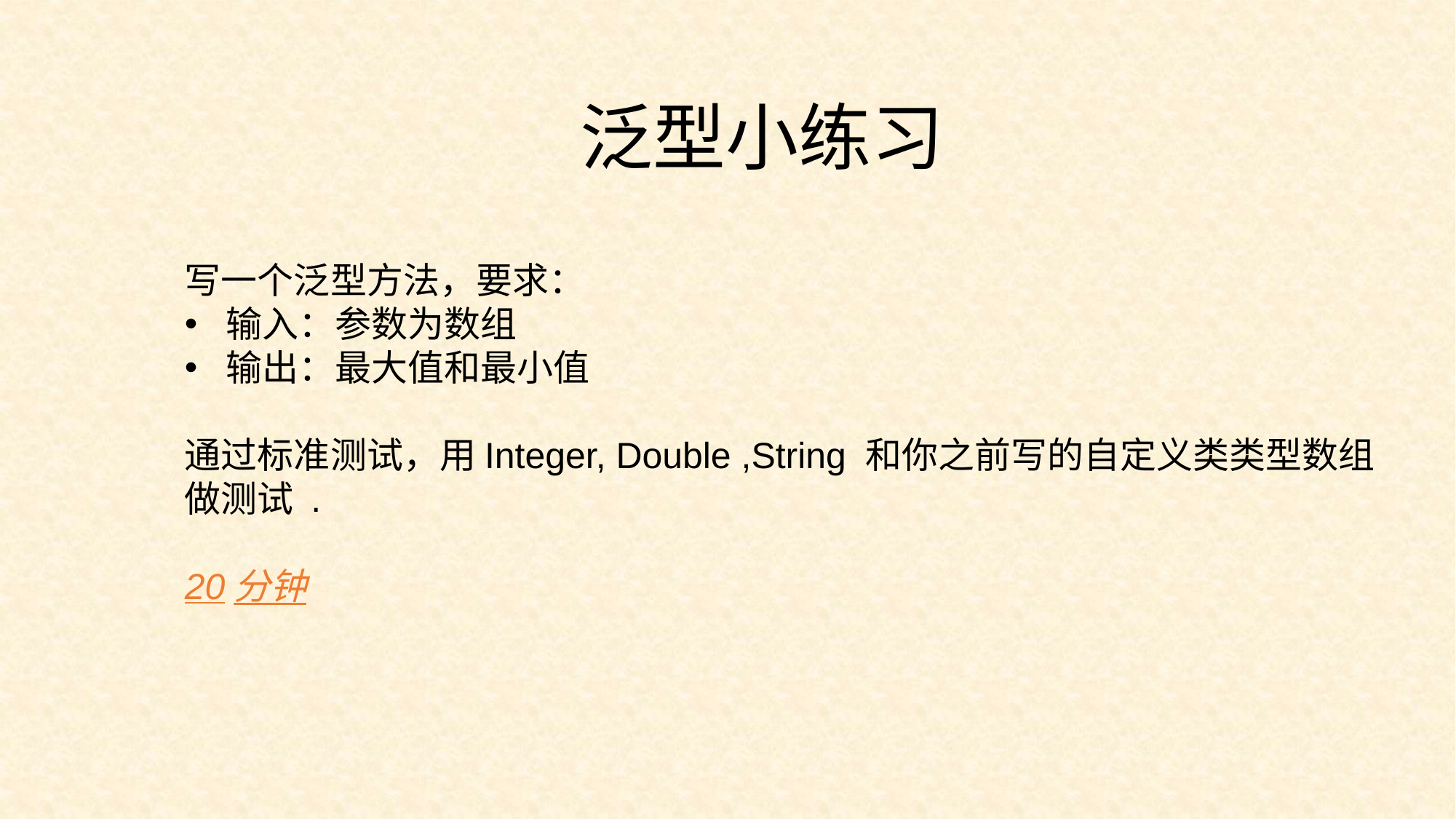

泛型小练习
写一个泛型方法，要求：
输入：参数为数组
输出：最大值和最小值

通过标准测试，用Integer, Double ,String 和你之前写的自定义类类型数组做测试 .

20分钟